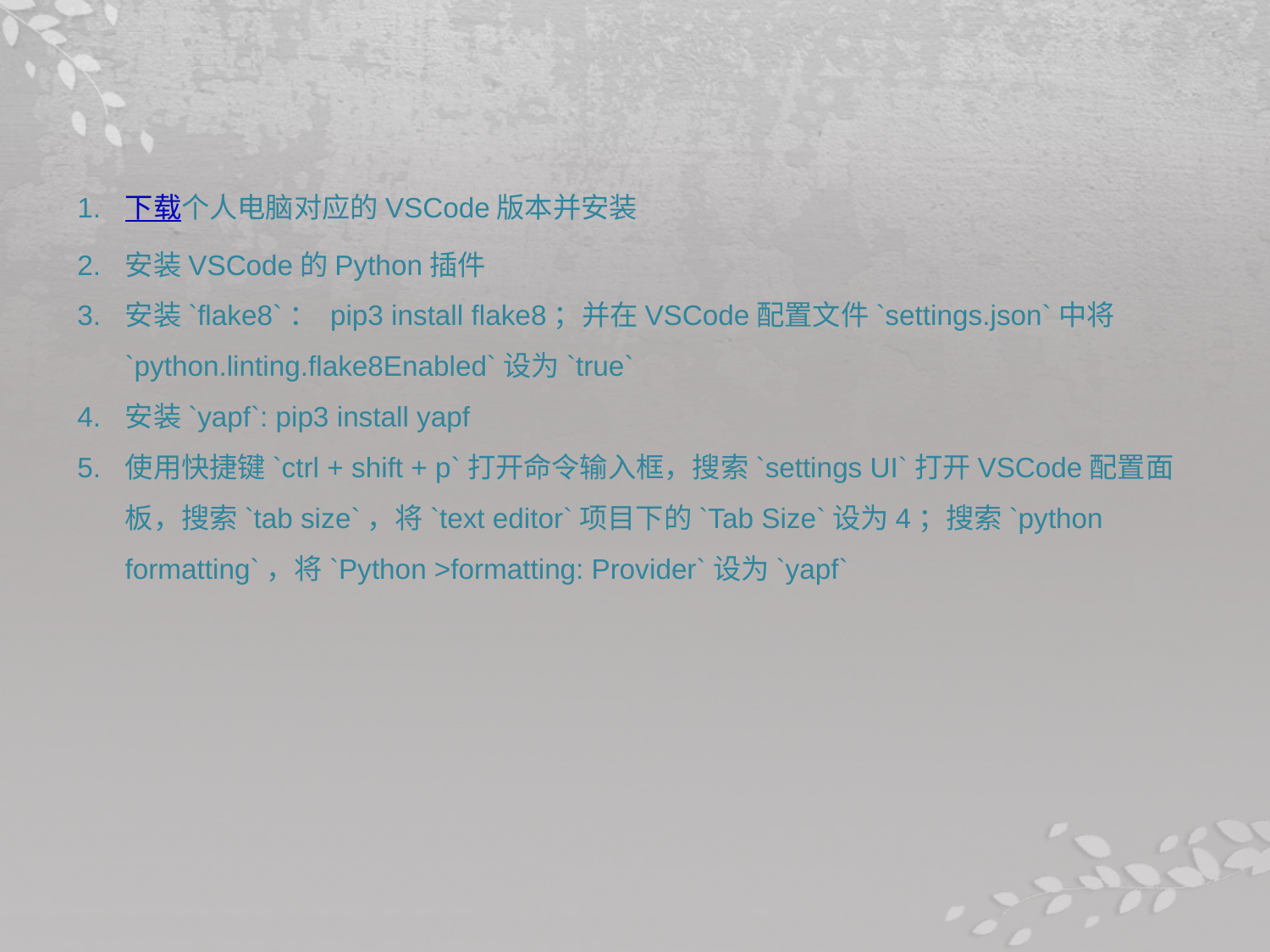

下载个人电脑对应的VSCode版本并安装
安装VSCode的Python插件
安装`flake8`： pip3 install flake8；并在VSCode配置文件`settings.json`中将`python.linting.flake8Enabled`设为`true`
安装`yapf`: pip3 install yapf
使用快捷键`ctrl + shift + p`打开命令输入框，搜索`settings UI`打开VSCode配置面板，搜索`tab size`，将`text editor`项目下的`Tab Size`设为4；搜索`python formatting`，将`Python >formatting: Provider`设为`yapf`